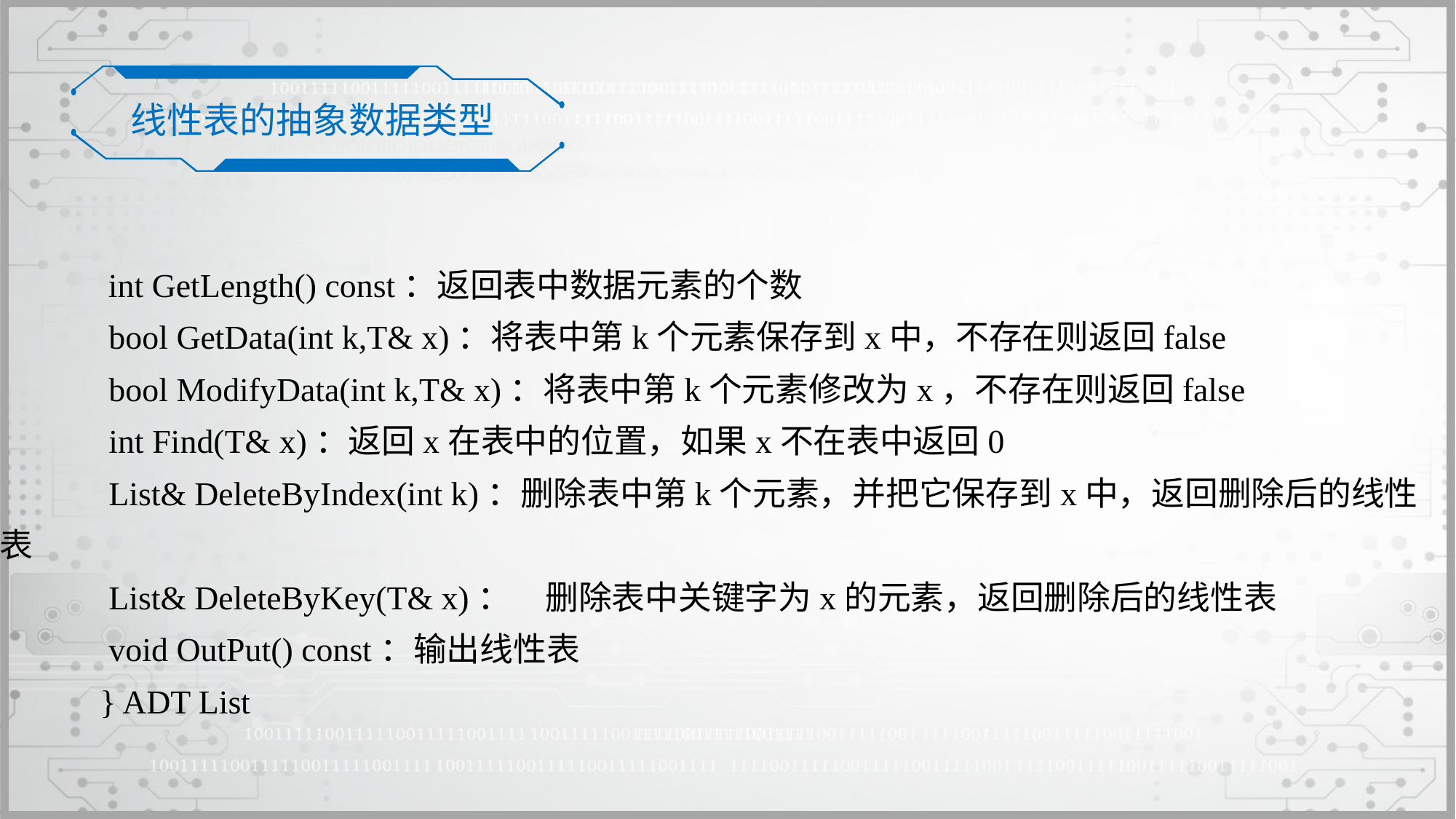

线性表的抽象数据类型
             int GetLength() const：返回表中数据元素的个数
	bool GetData(int k,T& x)：将表中第k个元素保存到x中，不存在则返回false
	bool ModifyData(int k,T& x)：将表中第k个元素修改为x，不存在则返回false
	int Find(T& x)：返回x在表中的位置，如果x不在表中返回0
	List& DeleteByIndex(int k)：删除表中第k个元素，并把它保存到x中，返回删除后的线性表
	List& DeleteByKey(T& x)：	删除表中关键字为x的元素，返回删除后的线性表
	void OutPut() const：输出线性表
            } ADT List